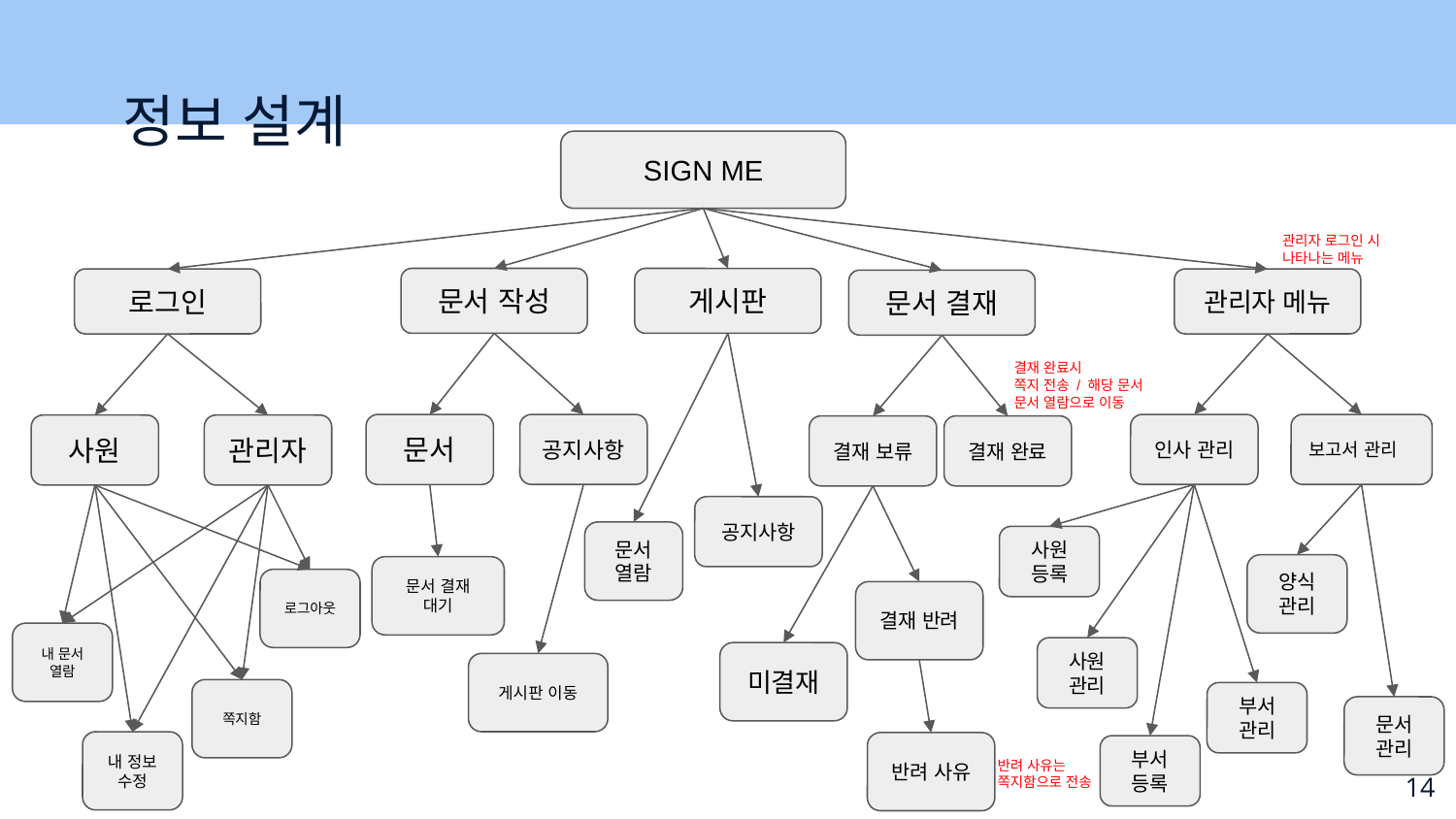

정보 설계
SIGN ME
관리자 로그인 시
나타나는 메뉴
문서 작성
게시판
로그인
관리자 메뉴
문서 결재
결재 완료시
쪽지 전송 / 해당 문서
문서 열람으로 이동
인사 관리
공지사항
보고서 관리
문서
사원
관리자
결재 보류
결재 완료
공지사항
문서 열람
사원 등록
양식 관리
문서 결재
대기
로그아웃
결재 반려
내 문서 열람
사원 관리
미결재
게시판 이동
쪽지함
부서
관리
문서 관리
내 정보 수정
반려 사유
부서
등록
반려 사유는
쪽지함으로 전송
14